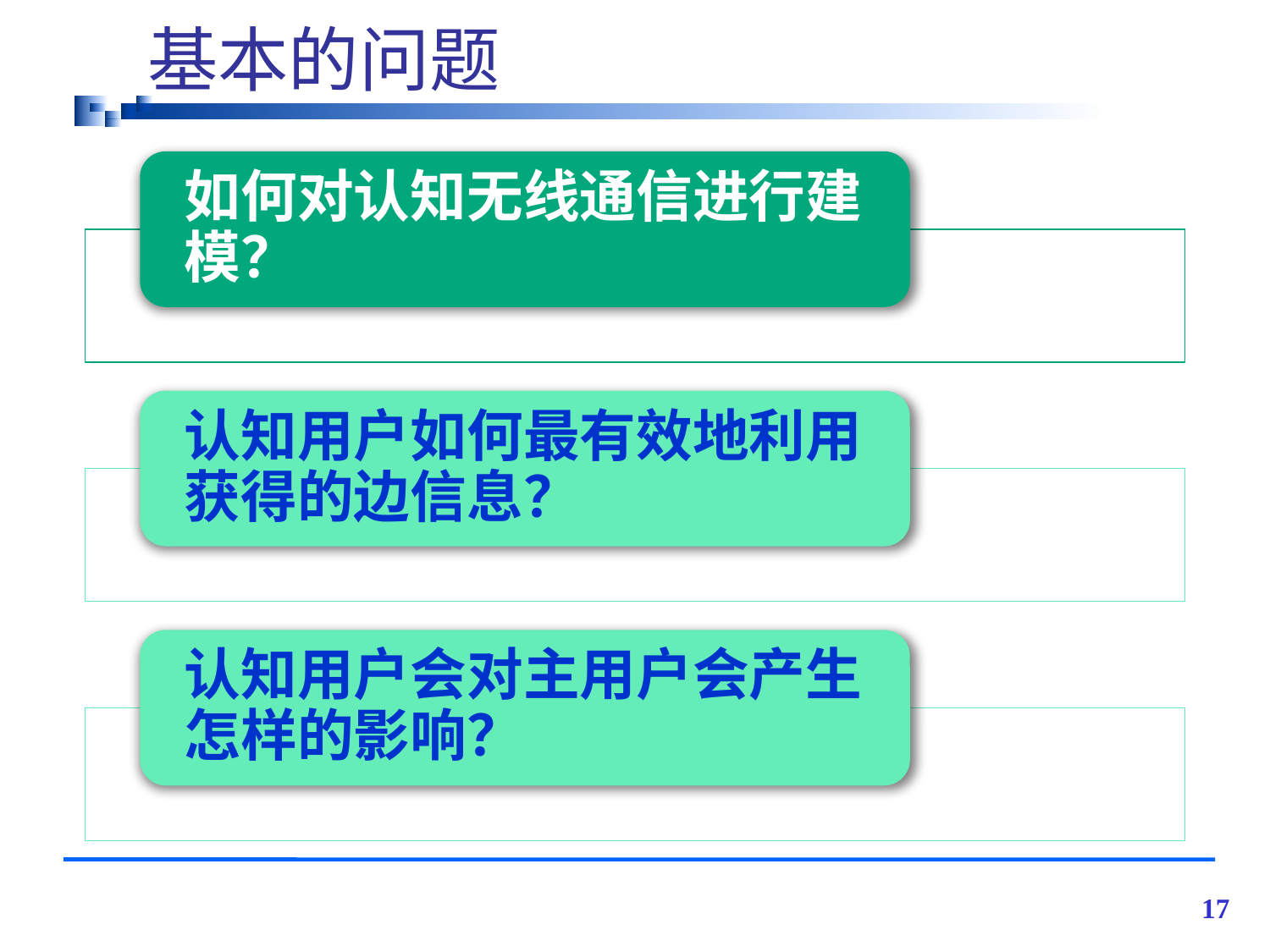

# 基本的问题
如何对认知无线通信进行建模？
认知用户如何最有效地利用获得的边信息？
认知用户会对主用户会产生怎样的影响？
17